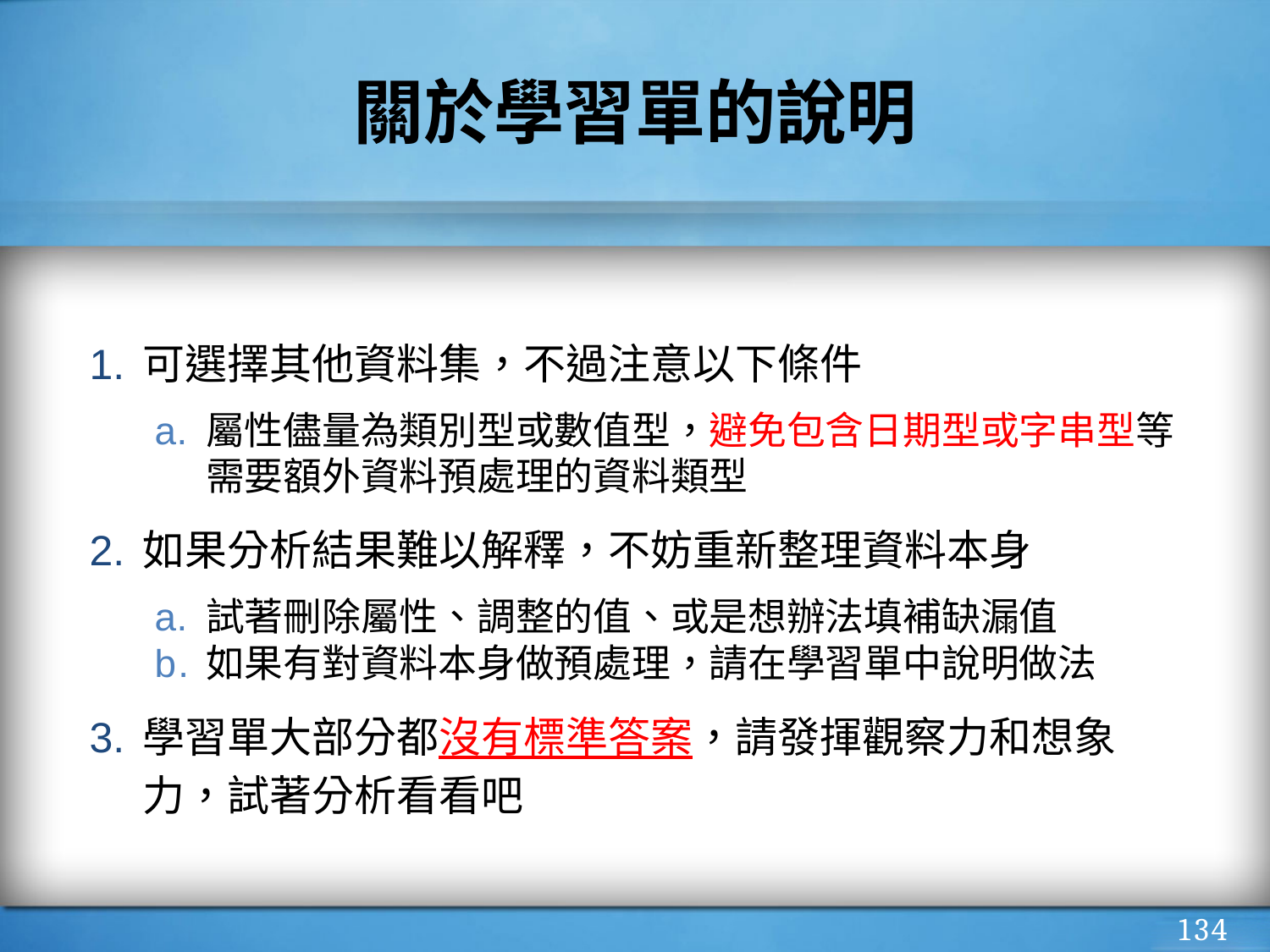

# 關於學習單的說明
可選擇其他資料集，不過注意以下條件
屬性儘量為類別型或數值型，避免包含日期型或字串型等需要額外資料預處理的資料類型
如果分析結果難以解釋，不妨重新整理資料本身
試著刪除屬性、調整的值、或是想辦法填補缺漏值
如果有對資料本身做預處理，請在學習單中說明做法
學習單大部分都沒有標準答案，請發揮觀察力和想象力，試著分析看看吧
134